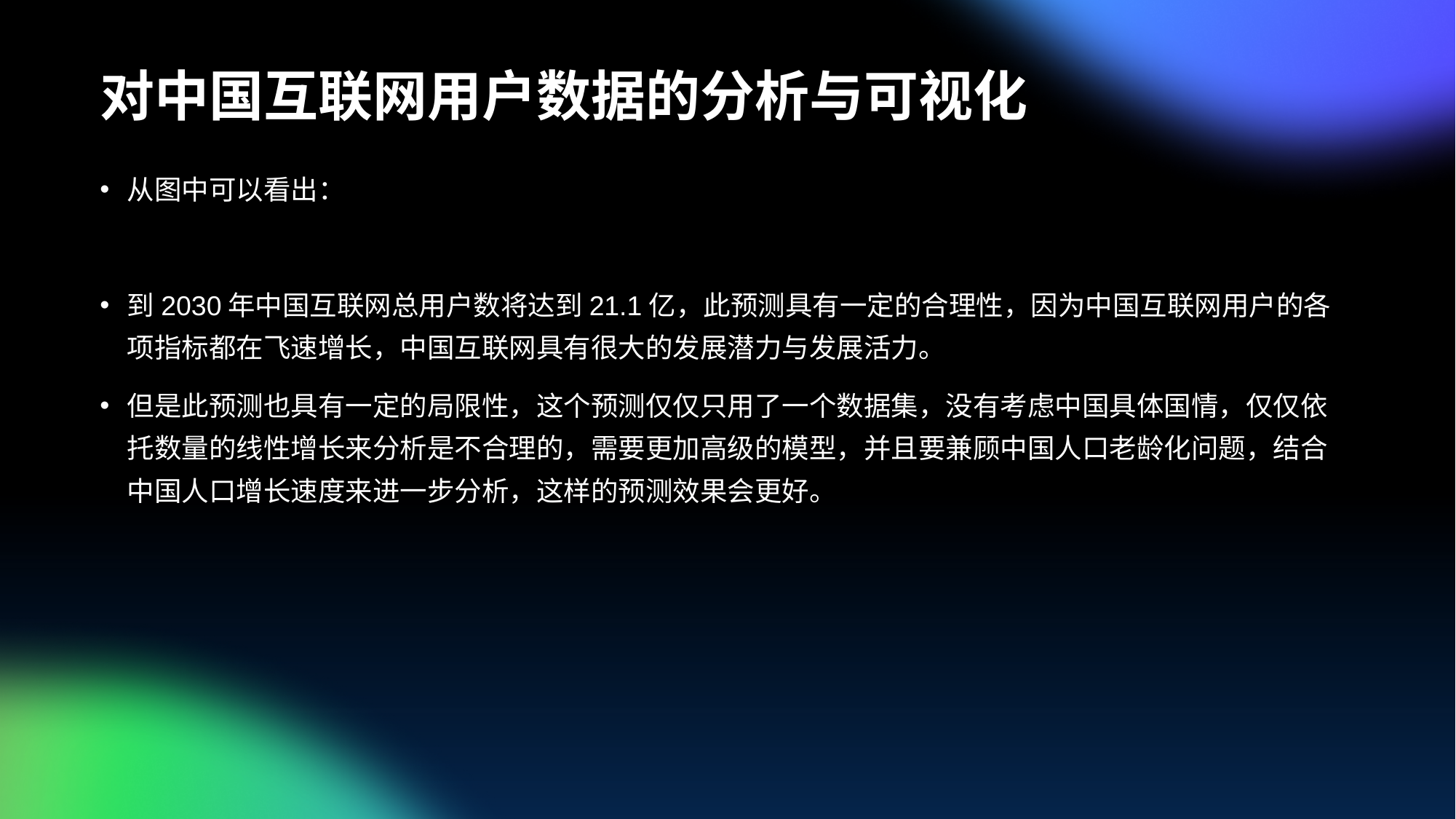

# 对中国互联网用户数据的分析与可视化
从图中可以看出：

到2030年中国互联网总用户数将达到21.1亿，此预测具有一定的合理性，因为中国互联网用户的各项指标都在飞速增长，中国互联网具有很大的发展潜力与发展活力。
但是此预测也具有一定的局限性，这个预测仅仅只用了一个数据集，没有考虑中国具体国情，仅仅依托数量的线性增长来分析是不合理的，需要更加高级的模型，并且要兼顾中国人口老龄化问题，结合中国人口增长速度来进一步分析，这样的预测效果会更好。